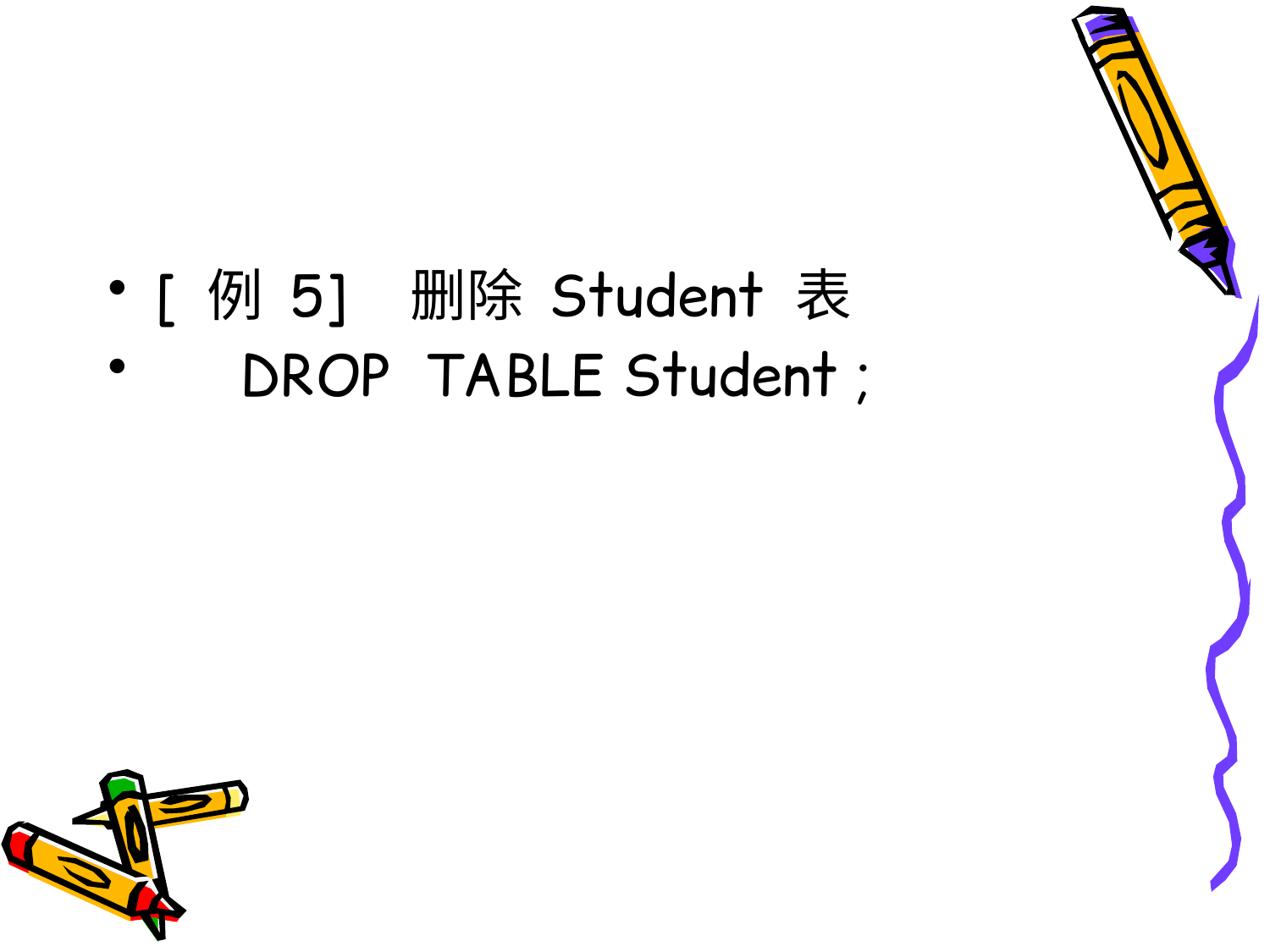

#
[ 例 5]   删除 Student 表
     DROP  TABLE Student ;